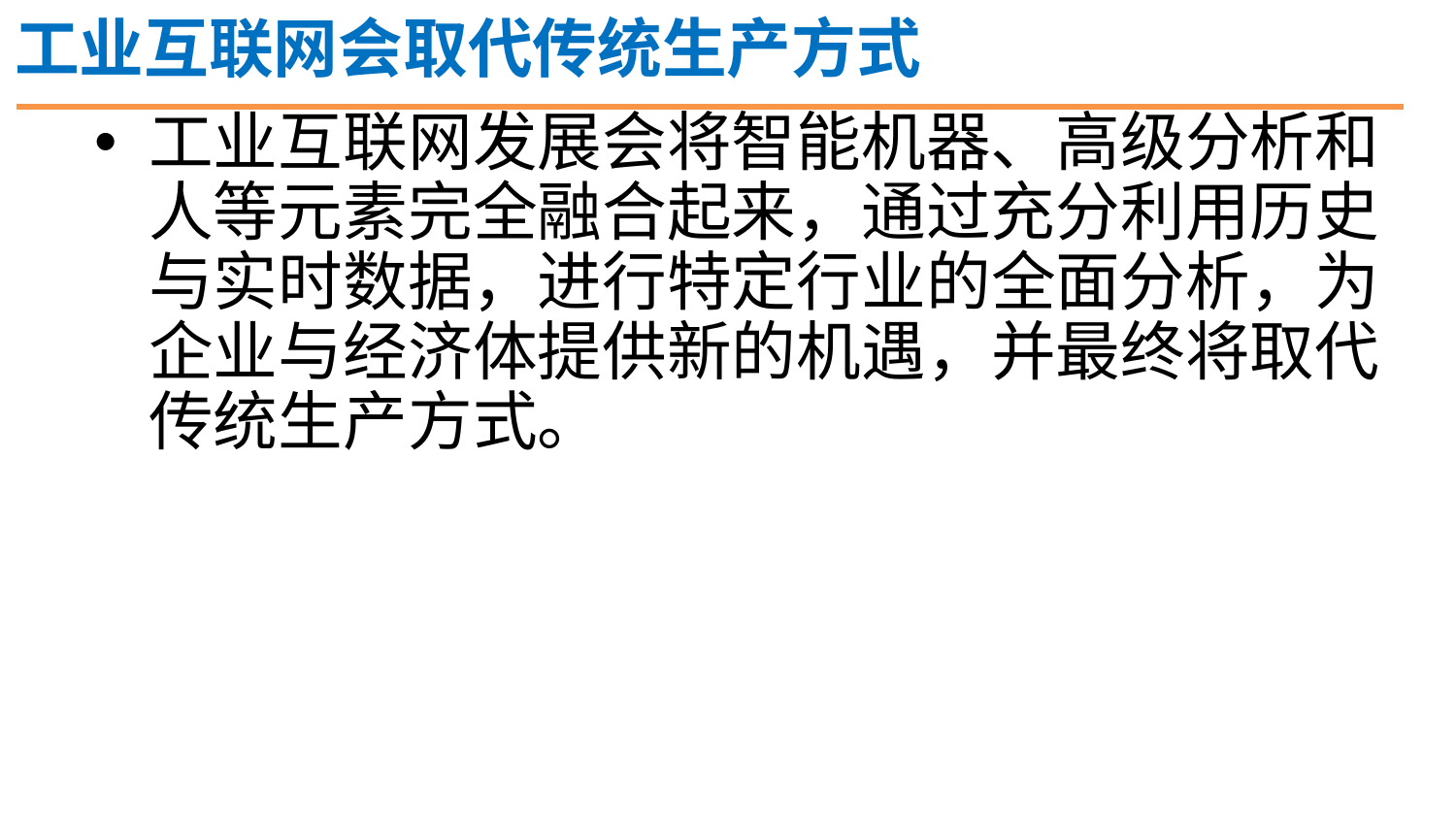

工业互联网会取代传统生产方式
工业互联网发展会将智能机器、高级分析和人等元素完全融合起来，通过充分利用历史与实时数据，进行特定行业的全面分析，为企业与经济体提供新的机遇，并最终将取代传统生产方式。